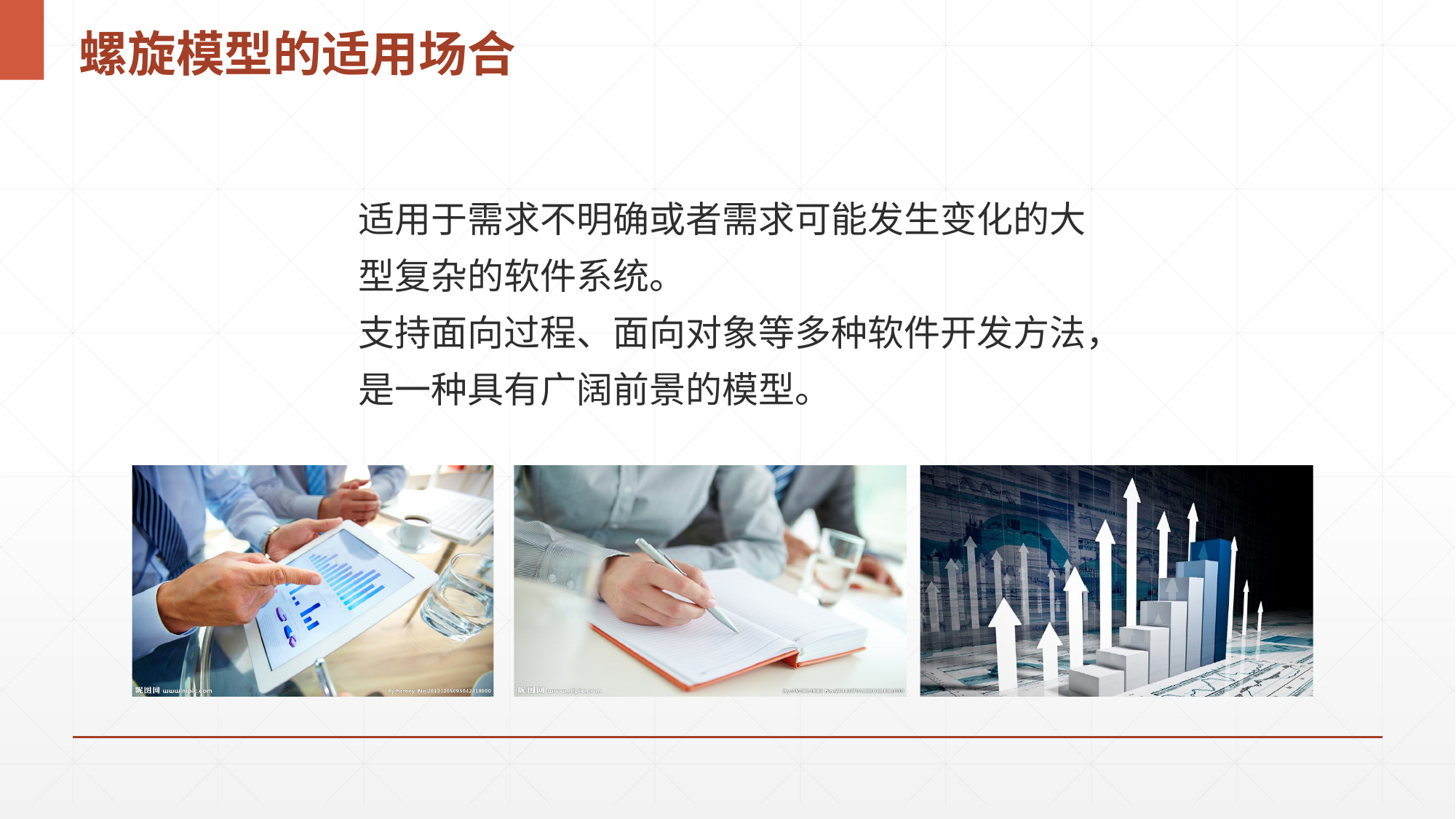

# 螺旋模型的适用场合
适用于需求不明确或者需求可能发生变化的大型复杂的软件系统。
支持面向过程、面向对象等多种软件开发方法，是一种具有广阔前景的模型。